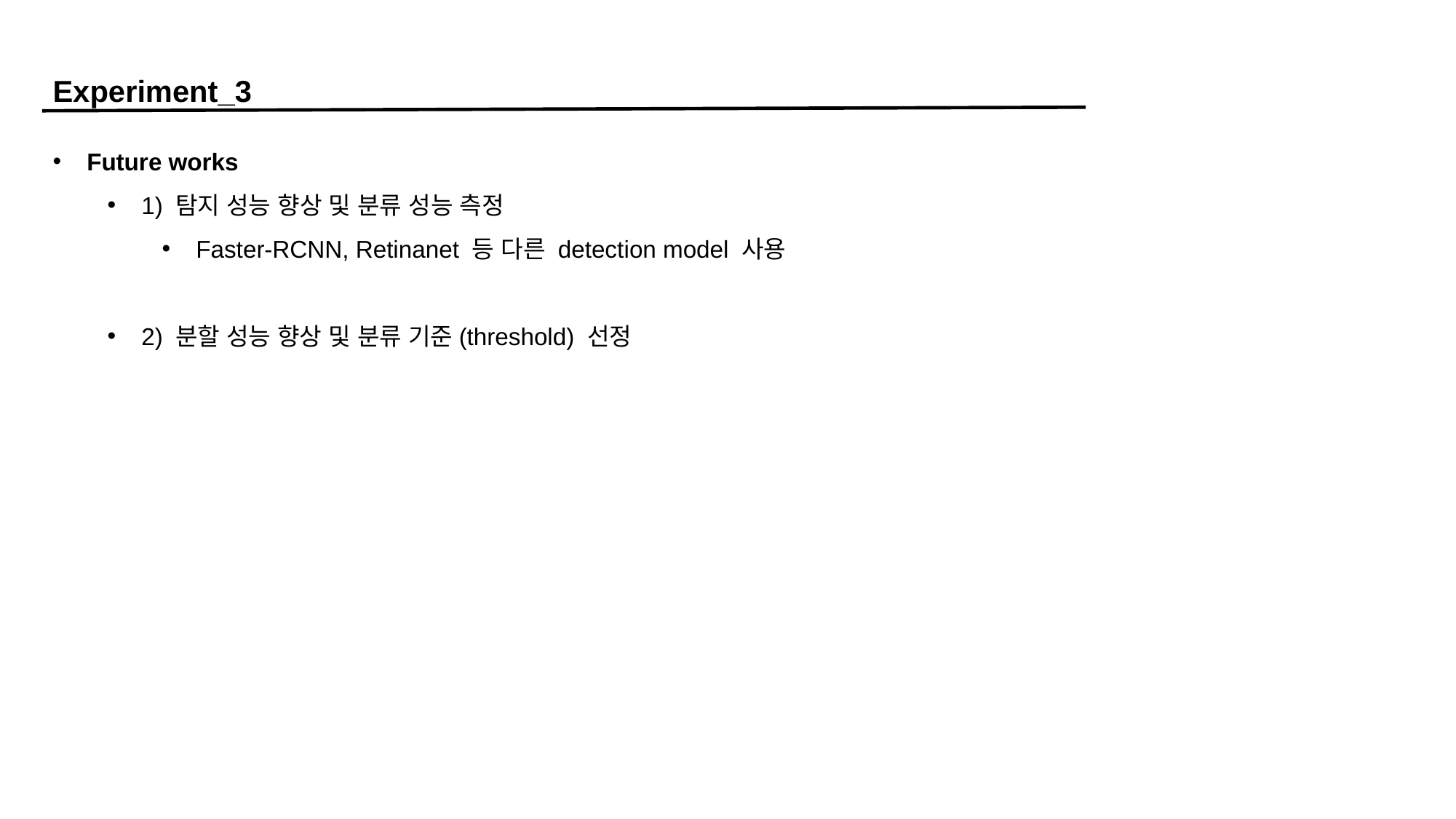

Experiment_3
Future works
1) 탐지 성능 향상 및 분류 성능 측정
Faster-RCNN, Retinanet 등 다른 detection model 사용

2) 분할 성능 향상 및 분류 기준(threshold) 선정